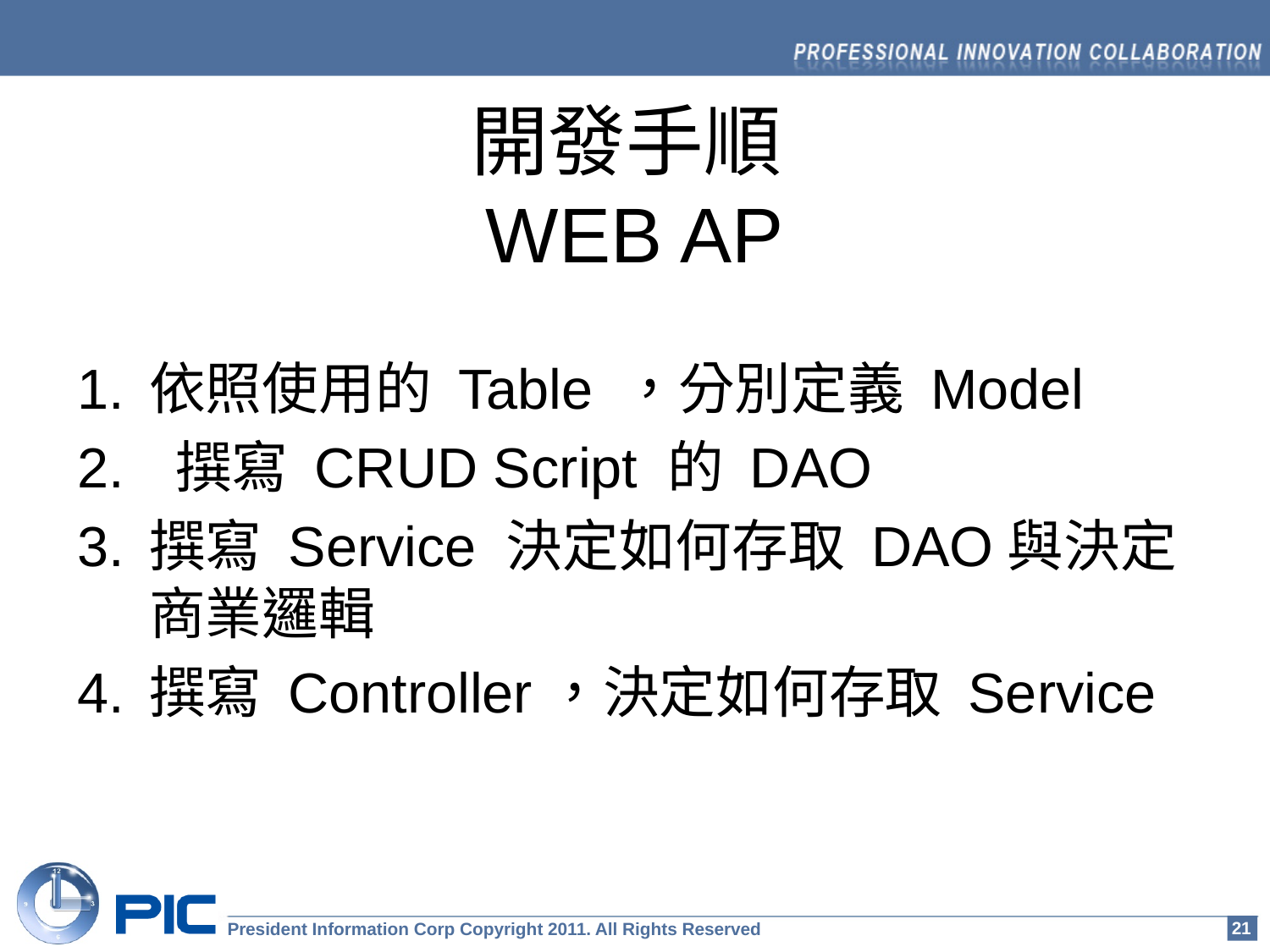

# 開發手順 WEB AP
依照使用的 Table ，分別定義 Model
 撰寫 CRUD Script 的 DAO
撰寫 Service 決定如何存取 DAO與決定商業邏輯
撰寫 Controller，決定如何存取 Service